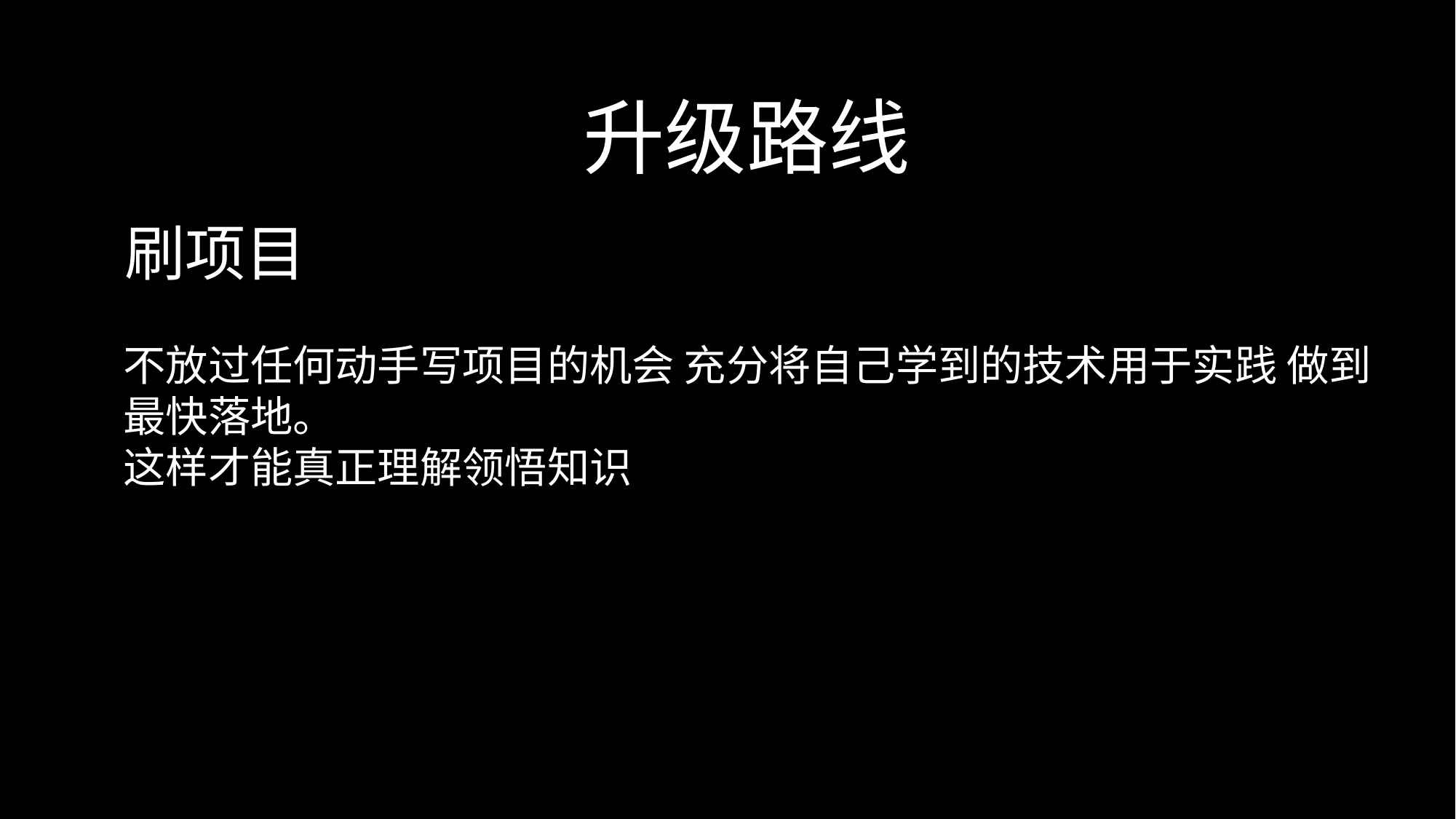

升级路线
刷项目
不放过任何动手写项目的机会 充分将自己学到的技术用于实践 做到最快落地。
这样才能真正理解领悟知识